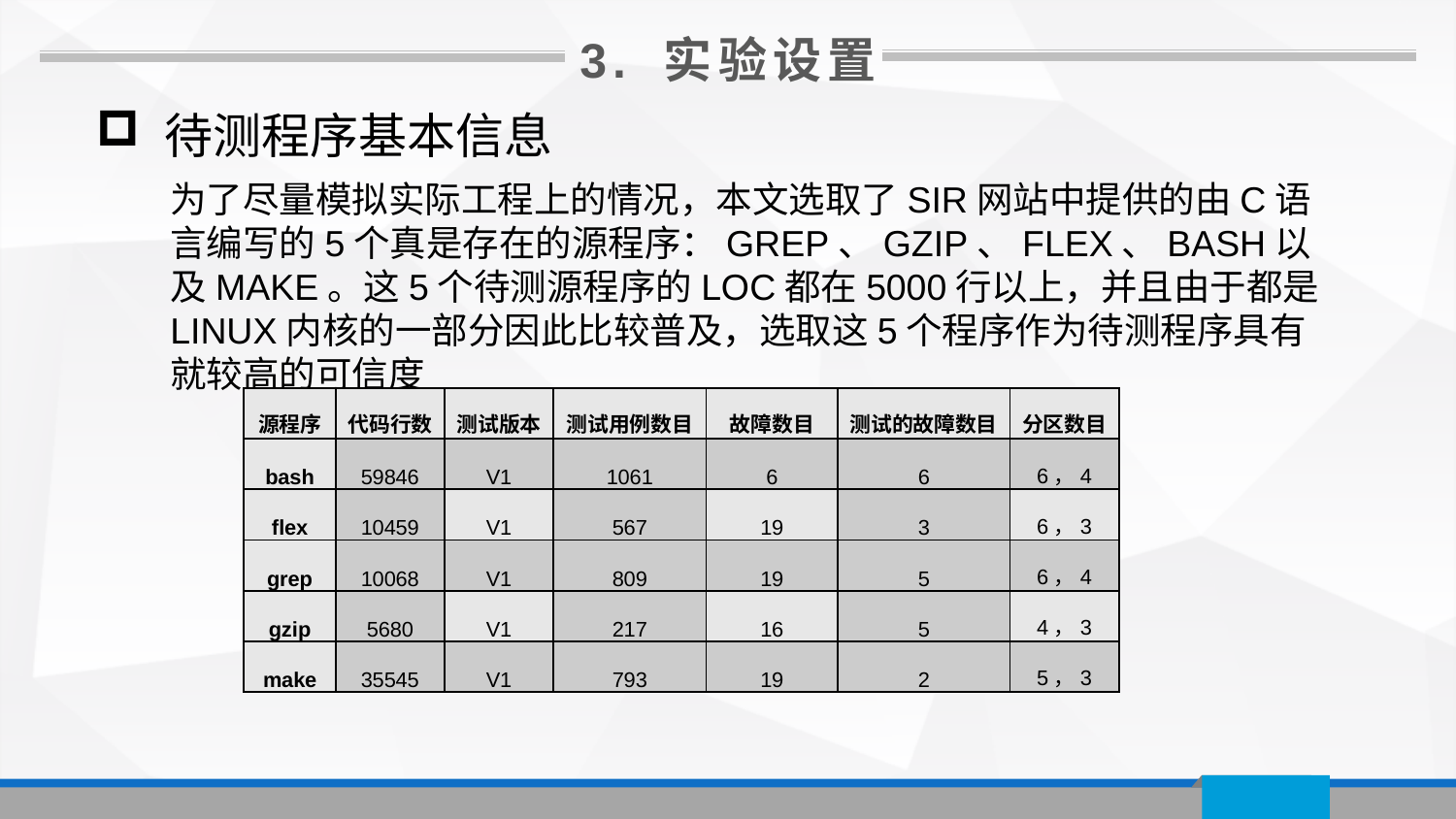

3. 实验设置

 待测程序基本信息
为了尽量模拟实际工程上的情况，本文选取了SIR网站中提供的由C语言编写的5个真是存在的源程序：GREP、GZIP、FLEX、BASH以及MAKE。这5个待测源程序的LOC都在5000行以上，并且由于都是LINUX内核的一部分因此比较普及，选取这5个程序作为待测程序具有就较高的可信度
| 源程序 | 代码行数 | 测试版本 | 测试用例数目 | 故障数目 | 测试的故障数目 | 分区数目 |
| --- | --- | --- | --- | --- | --- | --- |
| bash | 59846 | V1 | 1061 | 6 | 6 | 6，4 |
| flex | 10459 | V1 | 567 | 19 | 3 | 6，3 |
| grep | 10068 | V1 | 809 | 19 | 5 | 6，4 |
| gzip | 5680 | V1 | 217 | 16 | 5 | 4，3 |
| make | 35545 | V1 | 793 | 19 | 2 | 5，3 |